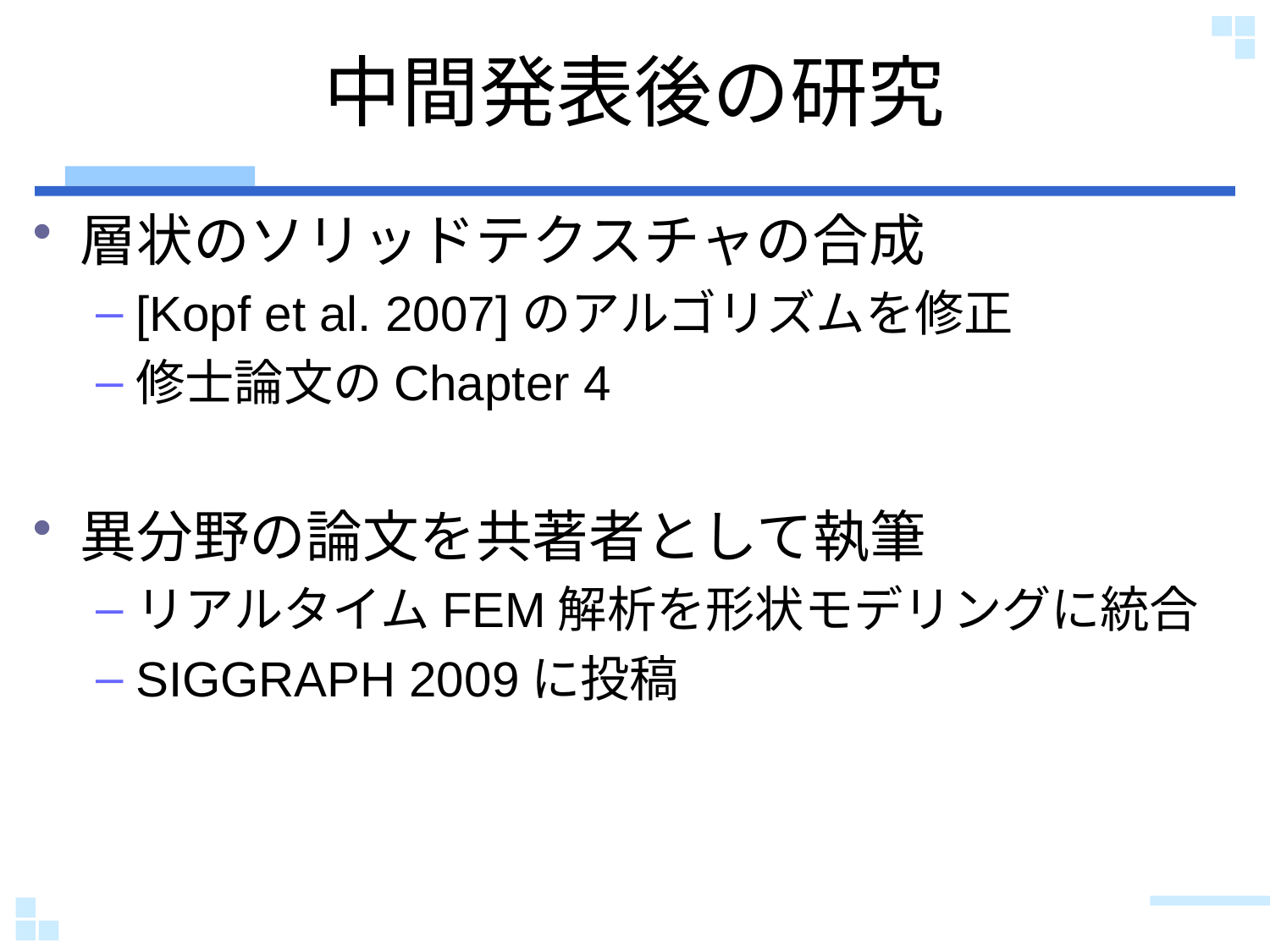

# 中間発表後の研究
層状のソリッドテクスチャの合成
[Kopf et al. 2007]のアルゴリズムを修正
修士論文のChapter 4

異分野の論文を共著者として執筆
リアルタイムFEM解析を形状モデリングに統合
SIGGRAPH 2009に投稿